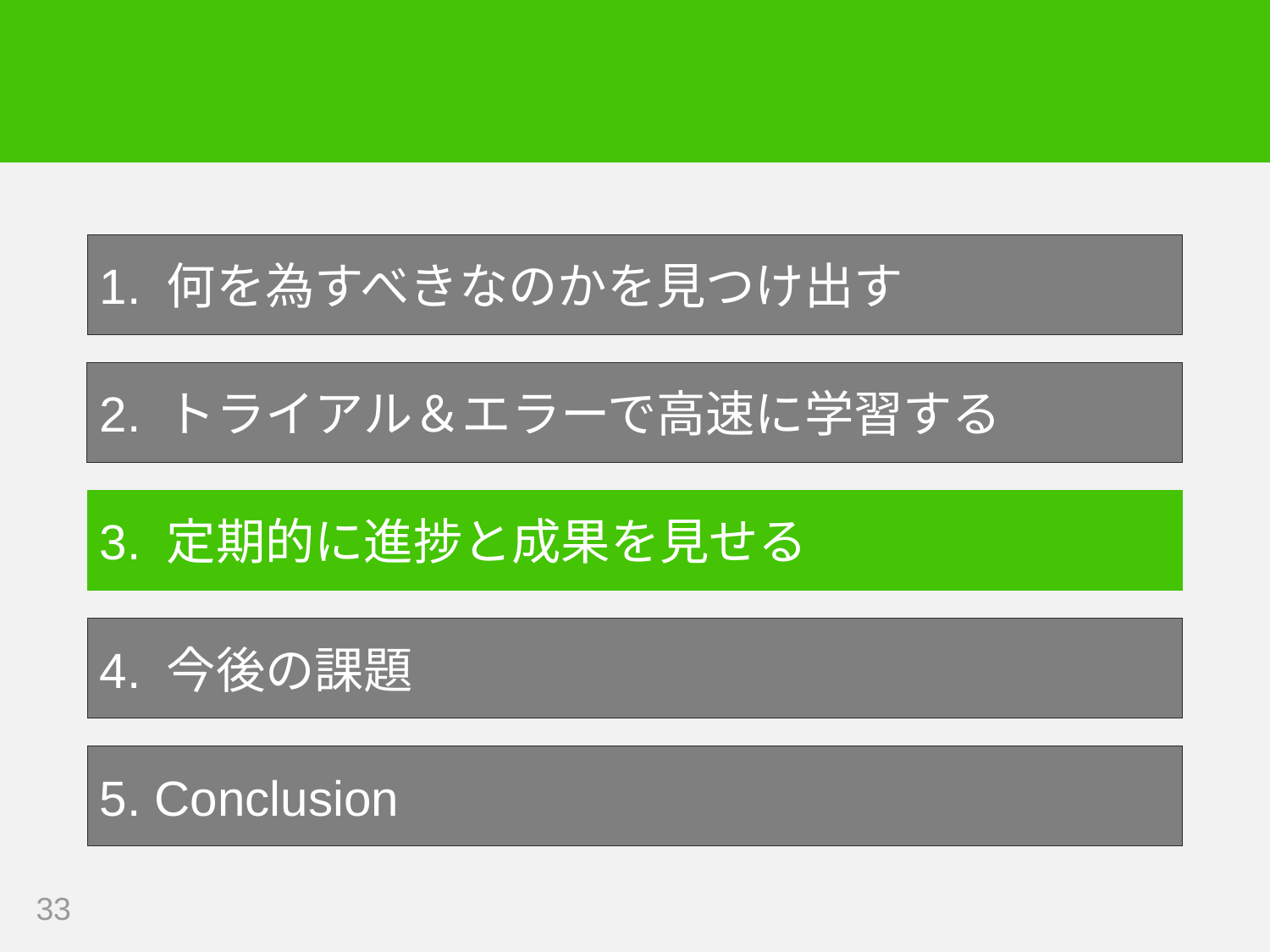

1. 何を為すべきなのかを見つけ出す
2. トライアル＆エラーで高速に学習する
3. 定期的に進捗と成果を見せる
4. 今後の課題
5. Conclusion
33